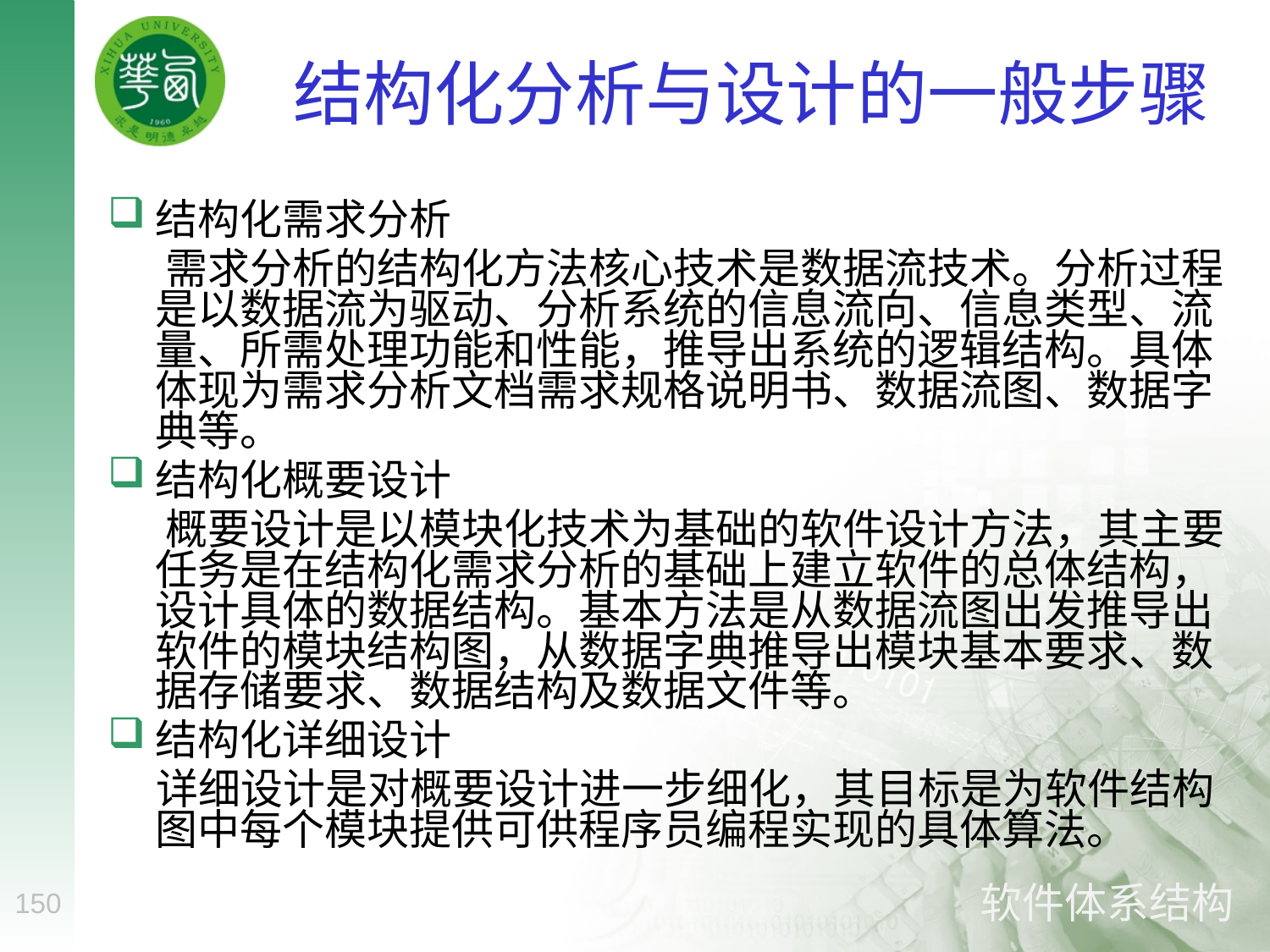

# 结构化分析与设计的一般步骤
结构化需求分析
     需求分析的结构化方法核心技术是数据流技术。分析过程是以数据流为驱动、分析系统的信息流向、信息类型、流量、所需处理功能和性能，推导出系统的逻辑结构。具体体现为需求分析文档需求规格说明书、数据流图、数据字典等。
结构化概要设计
     概要设计是以模块化技术为基础的软件设计方法，其主要任务是在结构化需求分析的基础上建立软件的总体结构，设计具体的数据结构。基本方法是从数据流图出发推导出软件的模块结构图，从数据字典推导出模块基本要求、数据存储要求、数据结构及数据文件等。
结构化详细设计
    详细设计是对概要设计进一步细化，其目标是为软件结构图中每个模块提供可供程序员编程实现的具体算法。
150